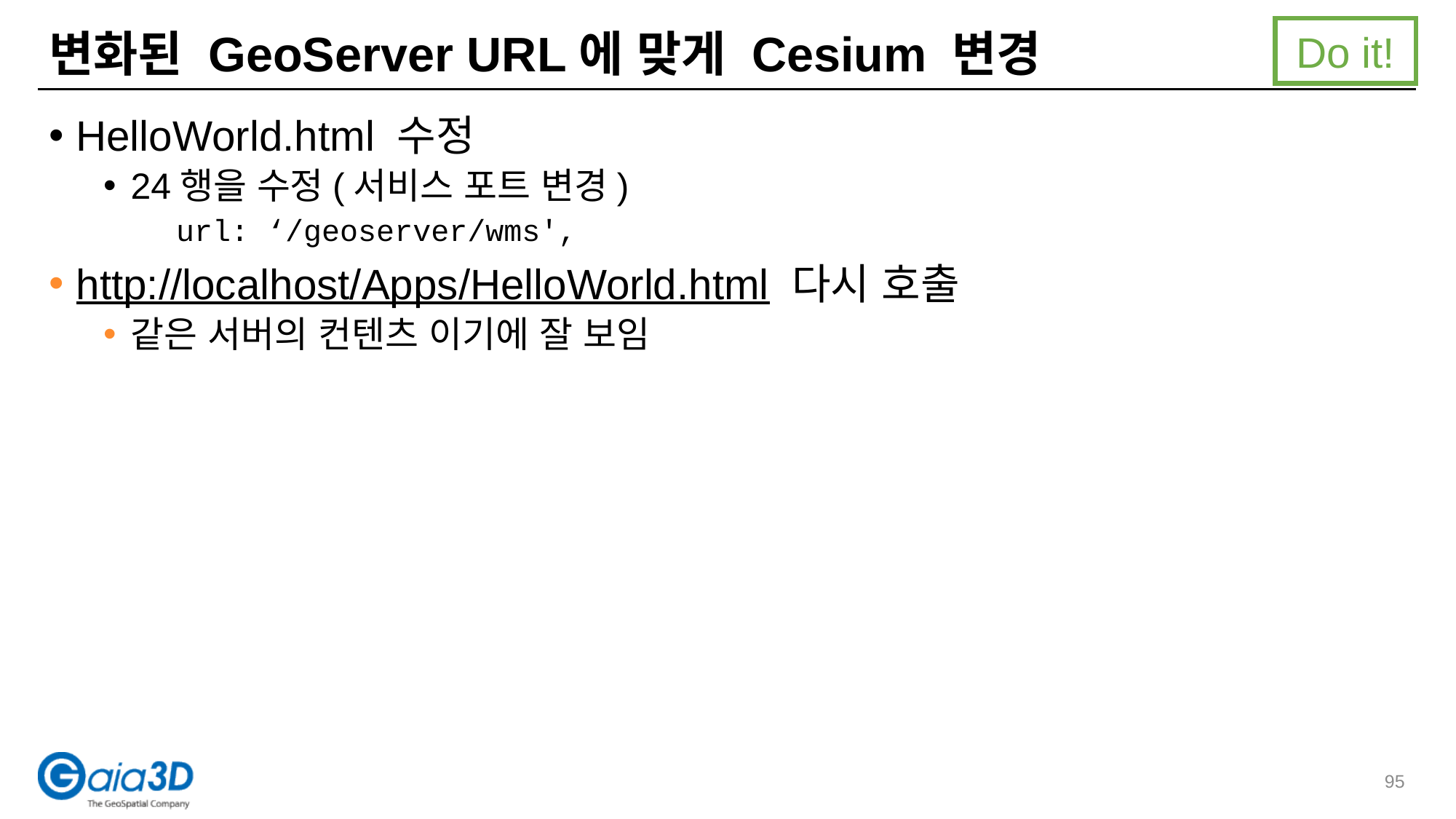

Do it!
# 변화된 GeoServer URL에 맞게 Cesium 변경
HelloWorld.html 수정
24행을 수정(서비스 포트 변경)
 url: ‘/geoserver/wms',
http://localhost/Apps/HelloWorld.html 다시 호출
같은 서버의 컨텐츠 이기에 잘 보임
95